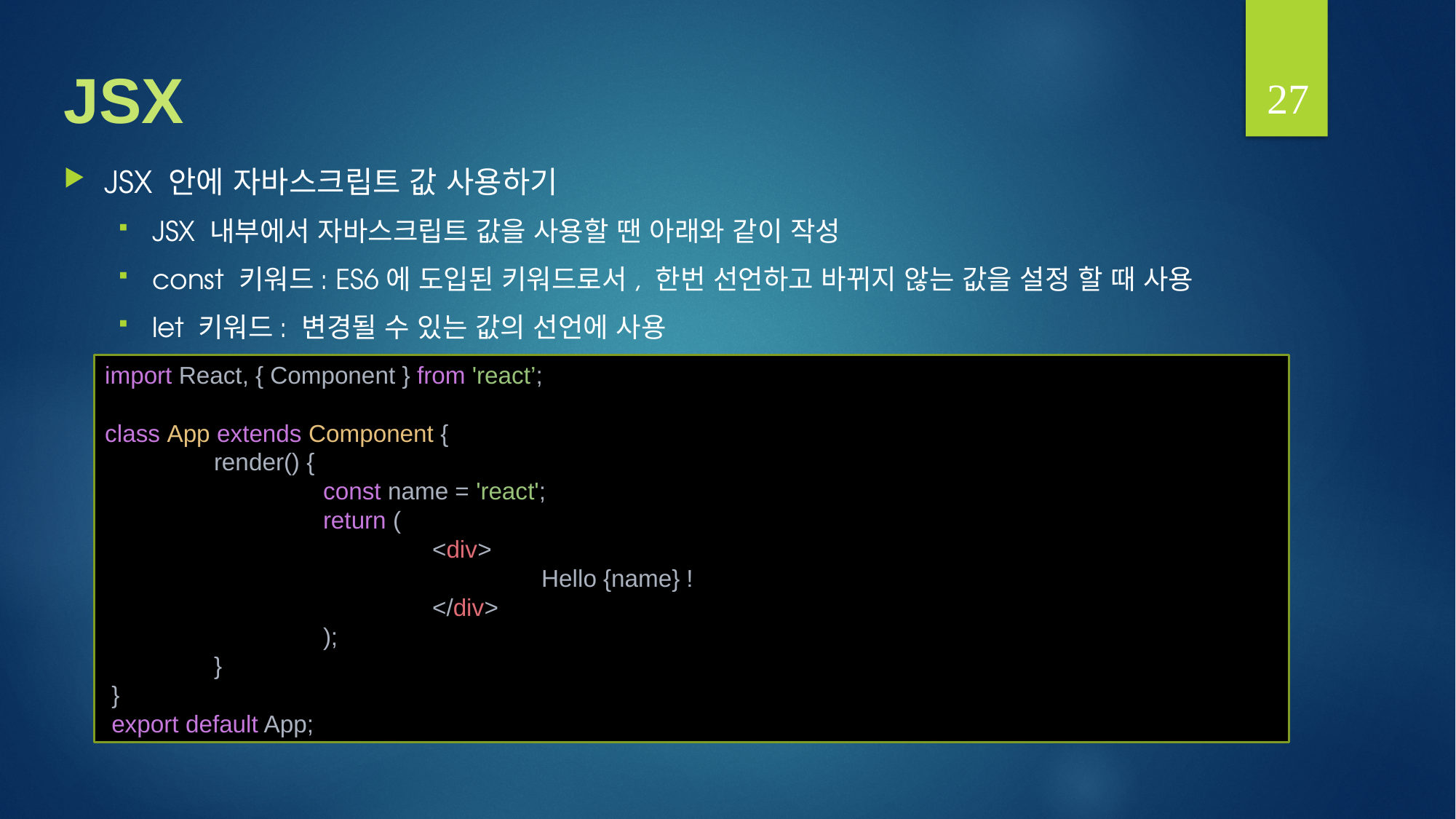

27
# JSX
JSX 안에 자바스크립트 값 사용하기
JSX 내부에서 자바스크립트 값을 사용할 땐 아래와 같이 작성
const 키워드: ES6에 도입된 키워드로서, 한번 선언하고 바뀌지 않는 값을 설정 할 때 사용
let 키워드: 변경될 수 있는 값의 선언에 사용
import React, { Component } from 'react’;

class App extends Component {
	render() {
		const name = 'react';
		return (
			<div>
				Hello {name} !
			</div>
		);
	}
 }
 export default App;